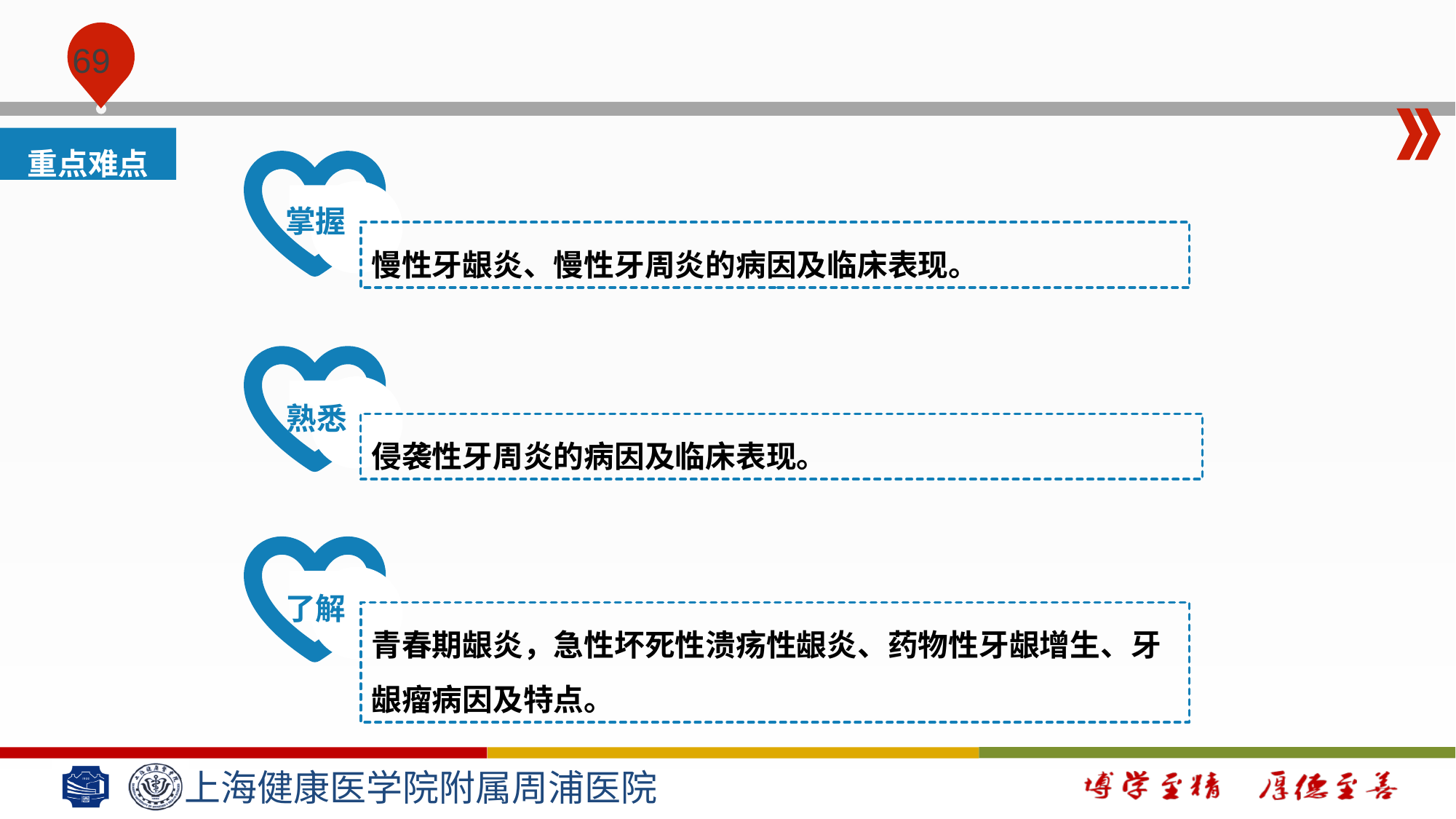

#
重点难点

掌握
慢性牙龈炎、慢性牙周炎的病因及临床表现。

熟悉
侵袭性牙周炎的病因及临床表现。

了解
青春期龈炎，急性坏死性溃疡性龈炎、药物性牙龈增生、牙龈瘤病因及特点。